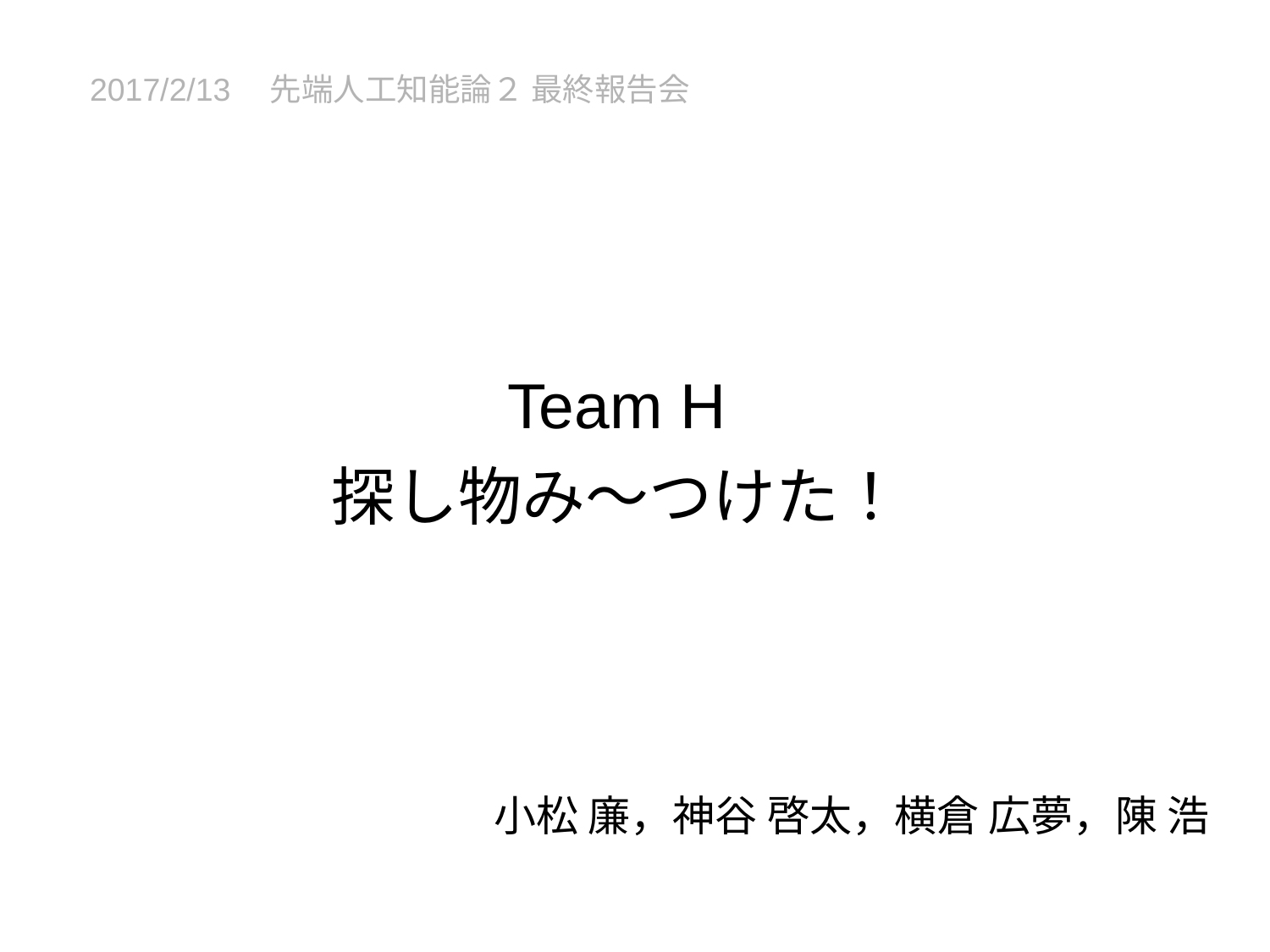

2017/2/13　先端人工知能論２ 最終報告会
# Team H 探し物み～つけた！
小松 廉，神谷 啓太，横倉 広夢，陳 浩